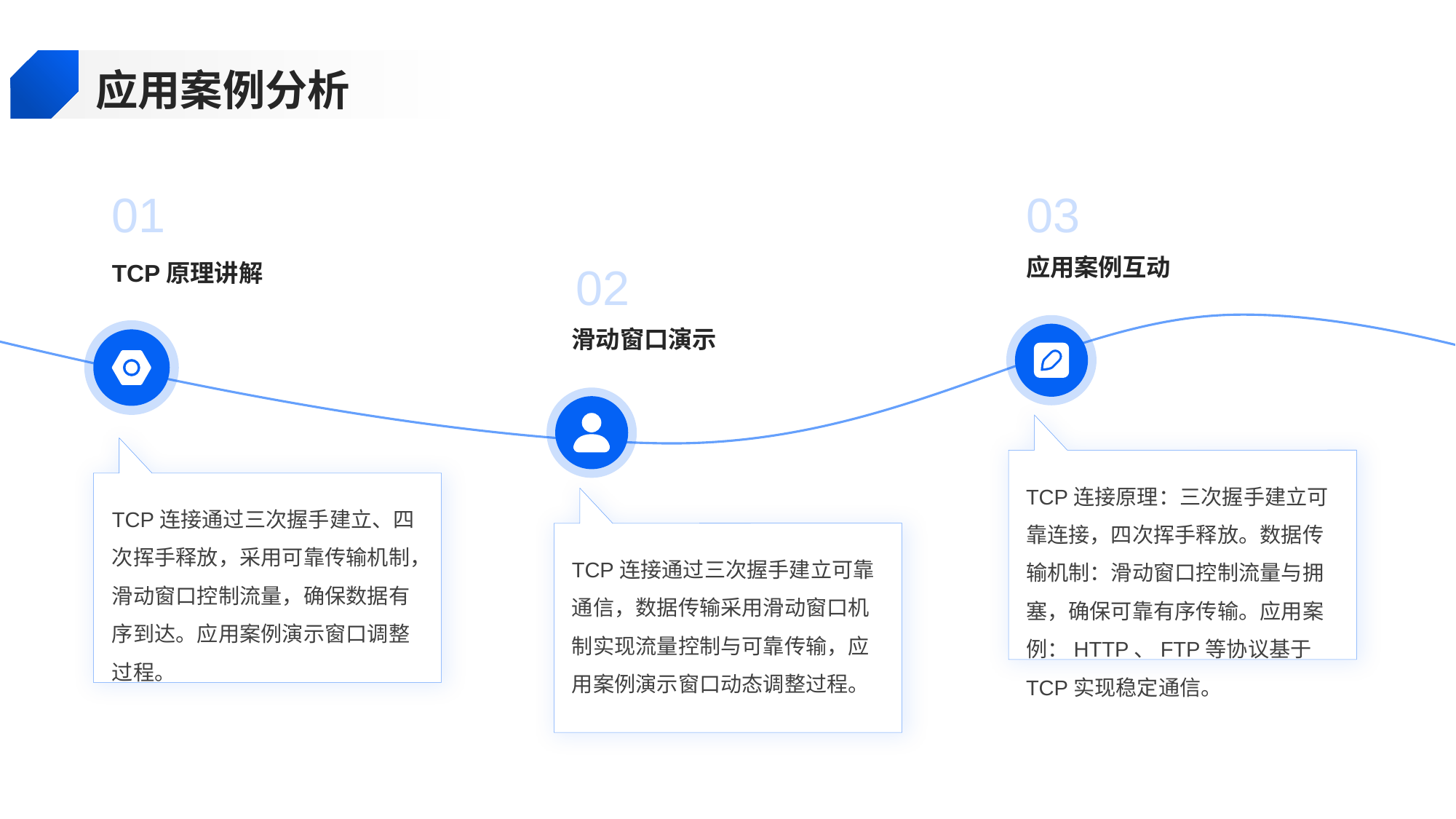

应用案例分析
01
03
应用案例互动
TCP原理讲解
02

滑动窗口演示

TCP连接原理：三次握手建立可靠连接，四次挥手释放。数据传输机制：滑动窗口控制流量与拥塞，确保可靠有序传输。应用案例：HTTP、FTP等协议基于TCP实现稳定通信。

TCP连接通过三次握手建立、四次挥手释放，采用可靠传输机制，滑动窗口控制流量，确保数据有序到达。应用案例演示窗口调整过程。
TCP连接通过三次握手建立可靠通信，数据传输采用滑动窗口机制实现流量控制与可靠传输，应用案例演示窗口动态调整过程。